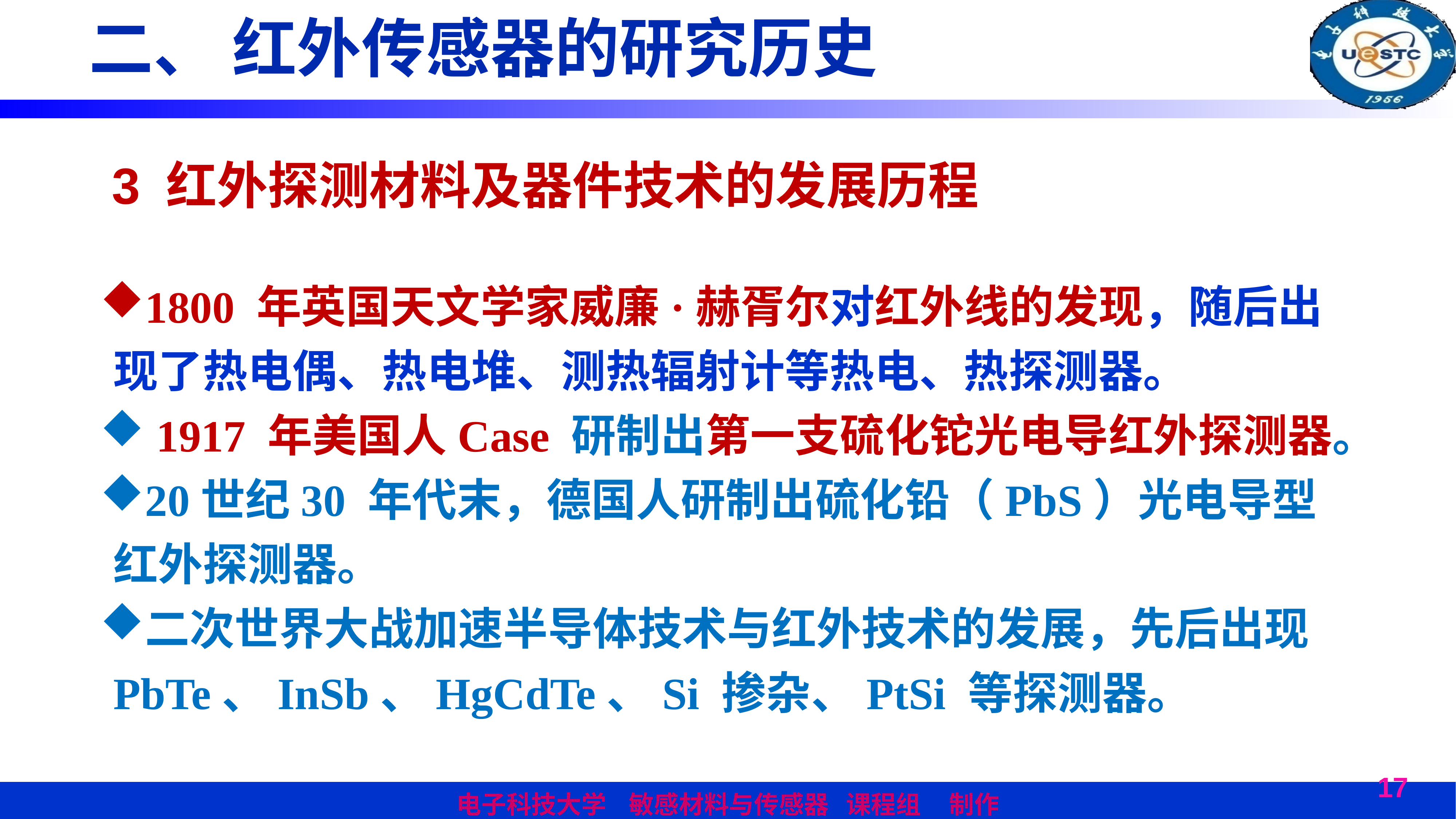

二、 红外传感器的研究历史
3 红外探测材料及器件技术的发展历程
1800 年英国天文学家威廉·赫胥尔对红外线的发现，随后出现了热电偶、热电堆、测热辐射计等热电、热探测器。
 1917 年美国人Case 研制出第一支硫化铊光电导红外探测器。
20世纪30 年代末，德国人研制出硫化铅（PbS）光电导型红外探测器。
二次世界大战加速半导体技术与红外技术的发展，先后出现PbTe、InSb、HgCdTe、Si 掺杂、PtSi 等探测器。
17